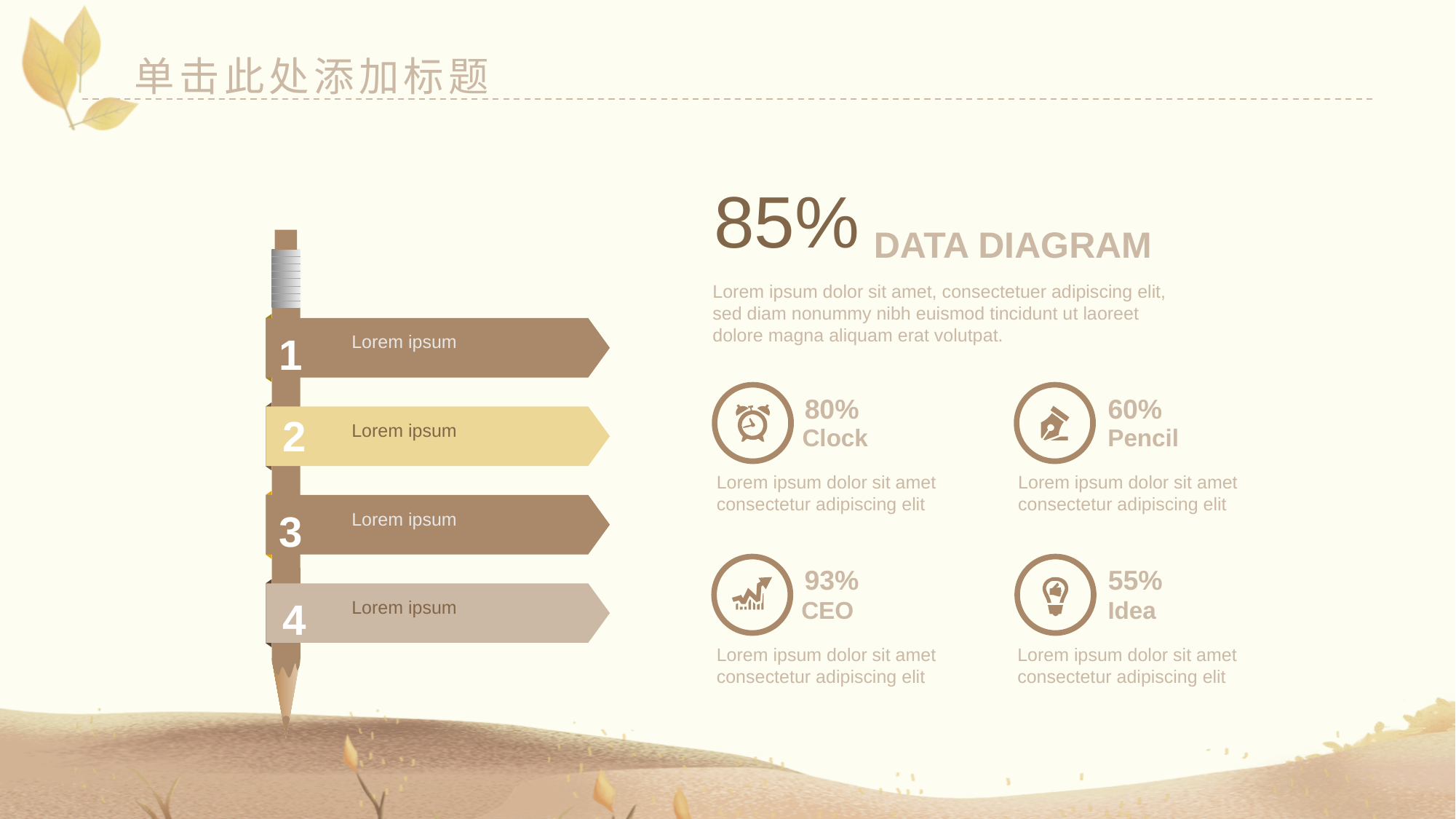

单击此处添加标题
85%
DATA DIAGRAM

1
Lorem ipsum

2

Lorem ipsum

3
Lorem ipsum

4
Lorem ipsum

Lorem ipsum dolor sit amet, consectetuer adipiscing elit, sed diam nonummy nibh euismod tincidunt ut laoreet dolore magna aliquam erat volutpat.

80%
60%

Clock
Pencil
Lorem ipsum dolor sit amet consectetur adipiscing elit
Lorem ipsum dolor sit amet consectetur adipiscing elit

93%
55%

CEO
Idea
Lorem ipsum dolor sit amet consectetur adipiscing elit
Lorem ipsum dolor sit amet consectetur adipiscing elit